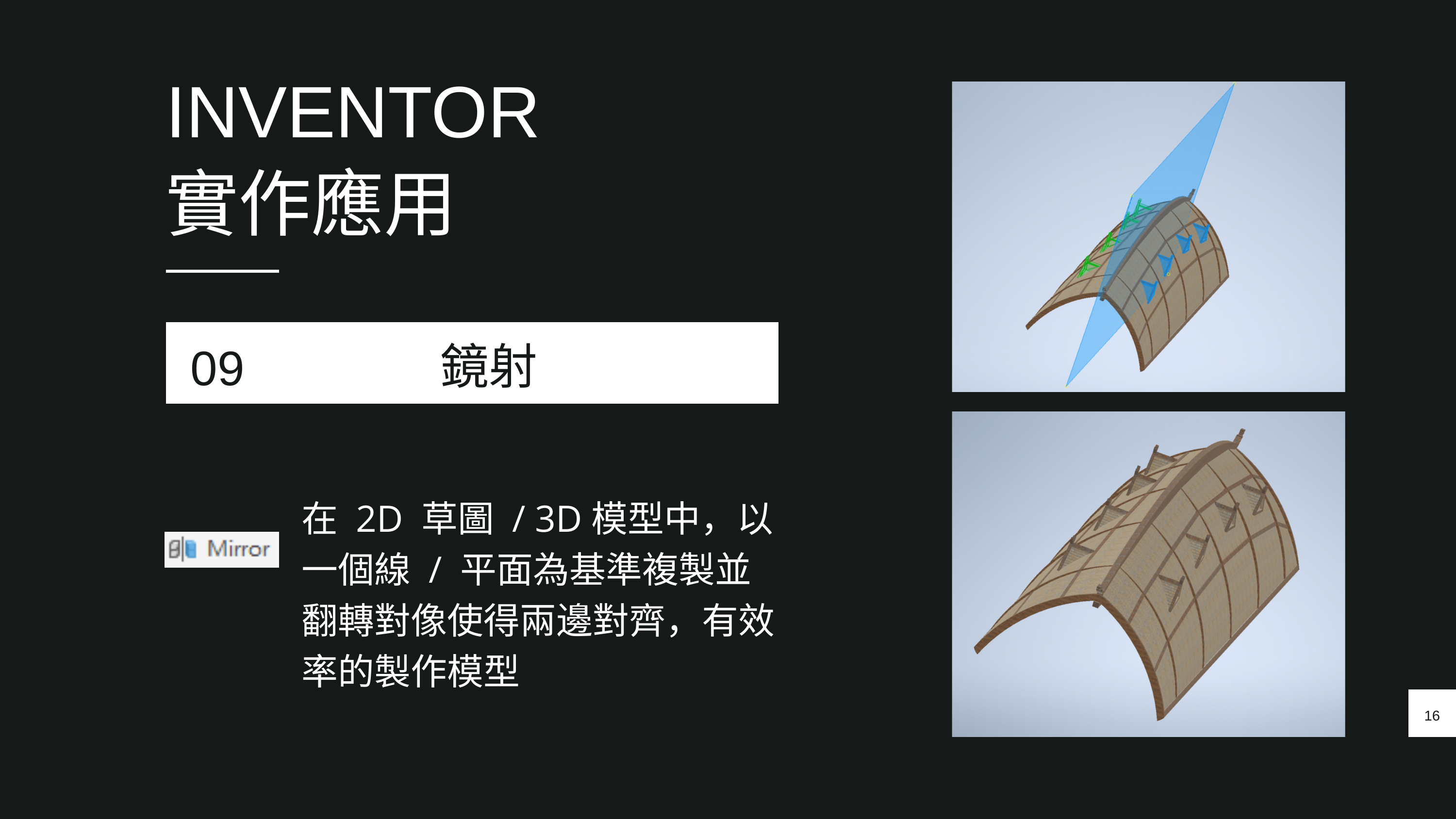

INVENTOR實作應用

  鏡射
09

在 2D 草圖 / 3D模型中，以一個線 / 平面為基準複製並翻轉對像使得兩邊對齊，有效率的製作模型

16